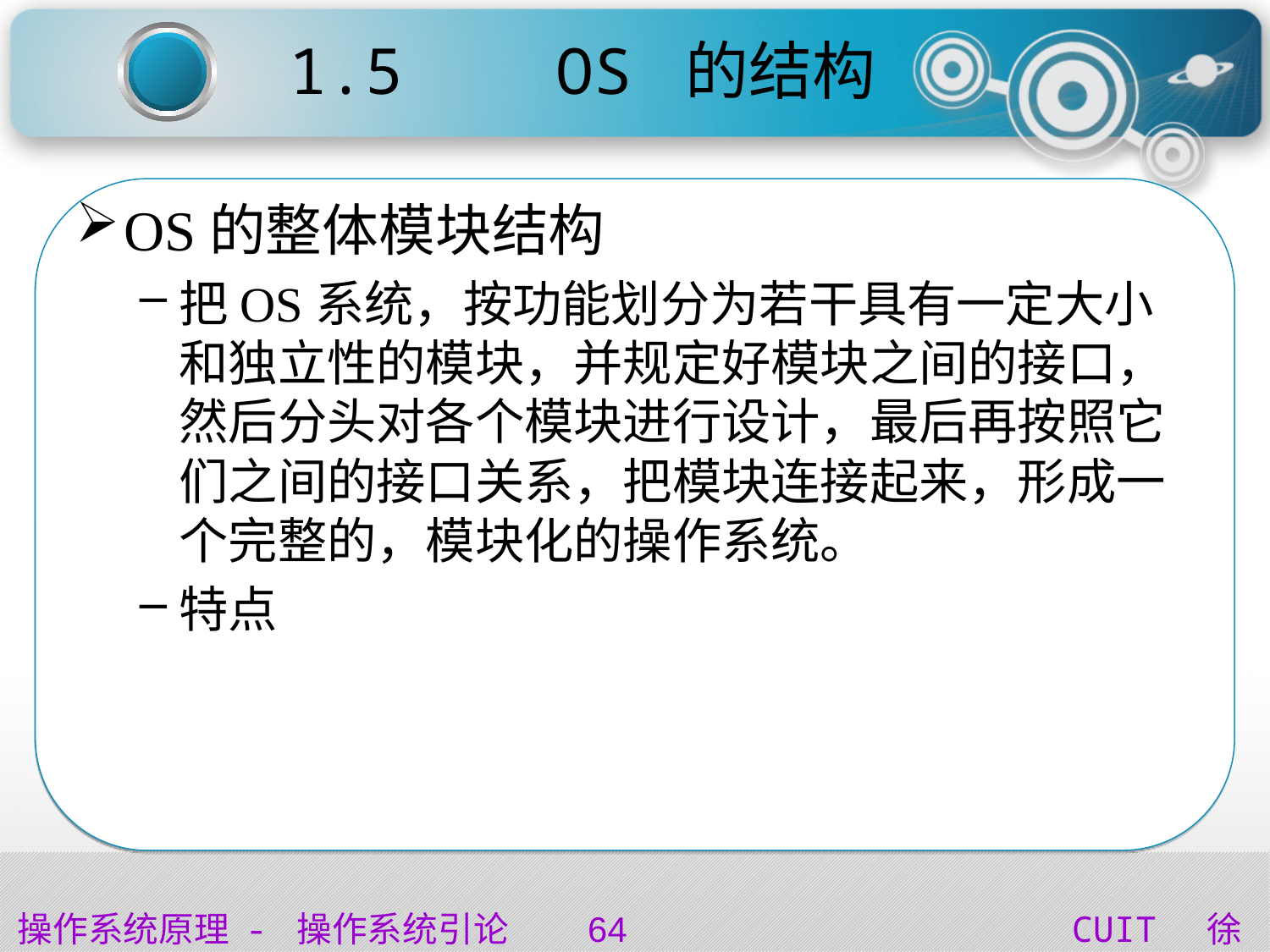

# 1.5    OS 的结构
OS的整体模块结构
把OS系统，按功能划分为若干具有一定大小和独立性的模块，并规定好模块之间的接口，然后分头对各个模块进行设计，最后再按照它们之间的接口关系，把模块连接起来，形成一个完整的，模块化的操作系统。
特点